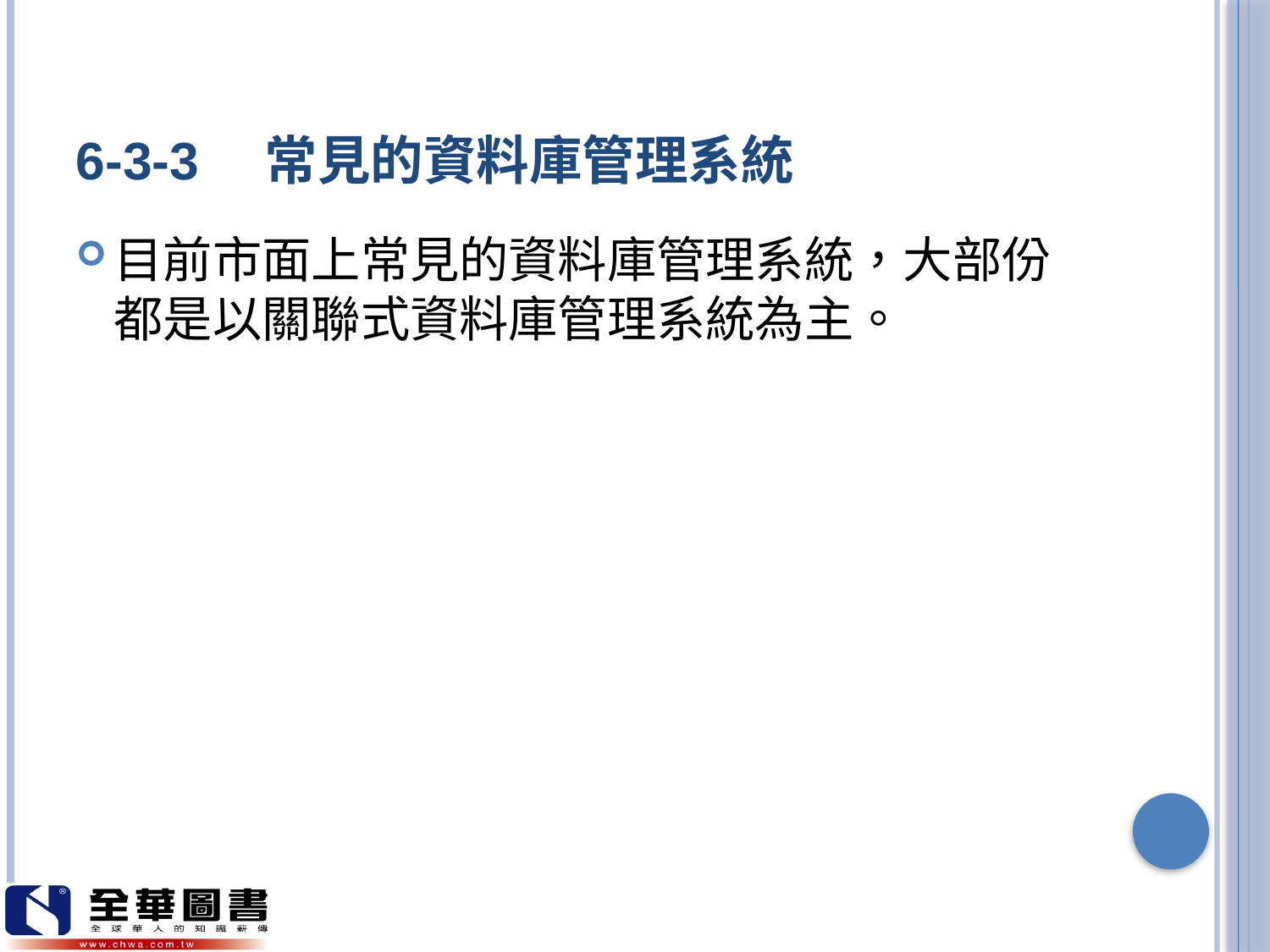

# 6-3-3　常見的資料庫管理系統
目前市面上常見的資料庫管理系統，大部份都是以關聯式資料庫管理系統為主。